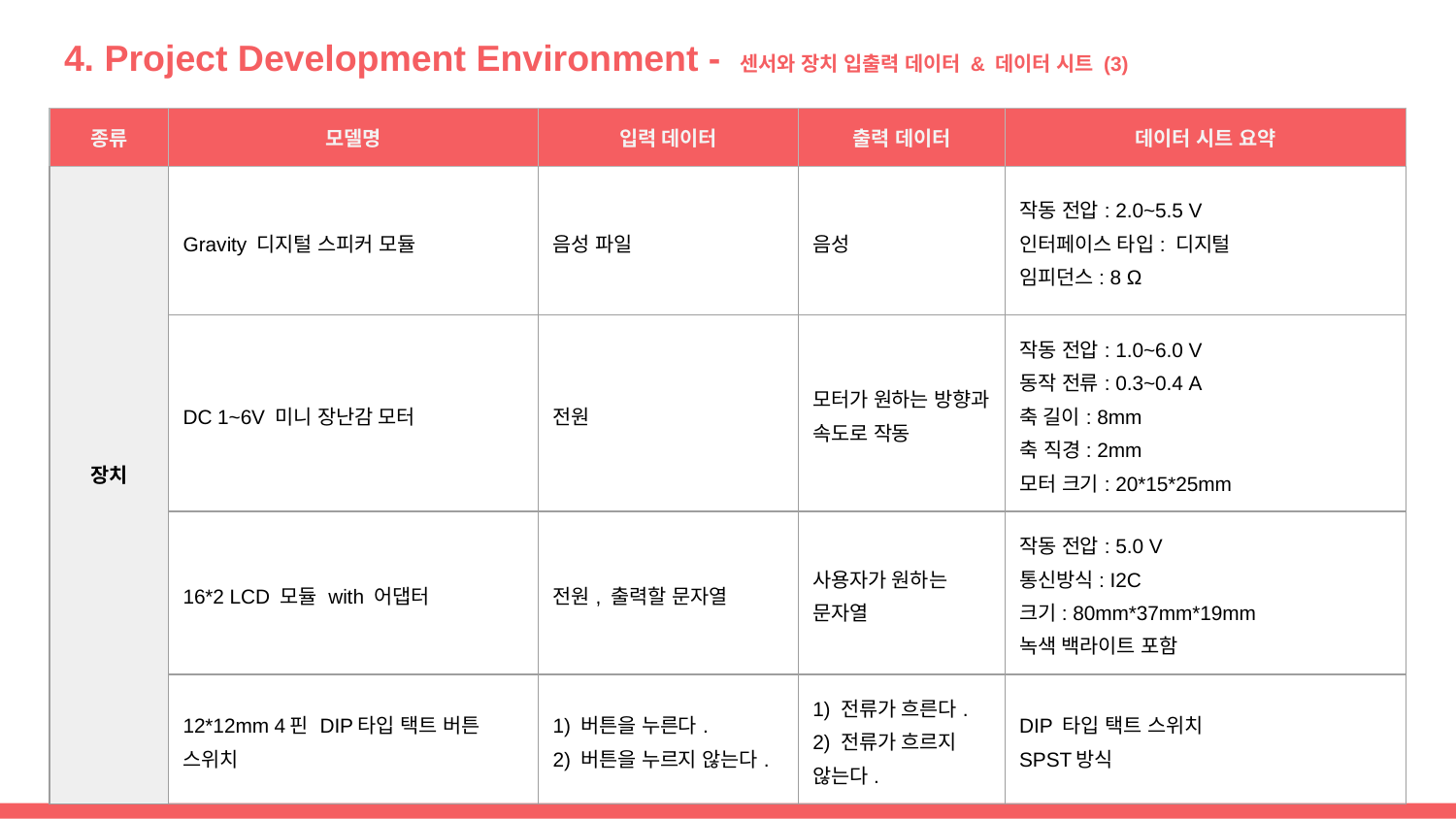

# 4. Project Development Environment - 센서와 장치 입출력 데이터 & 데이터 시트 (3)
| 종류 | 모델명 | 입력 데이터 | 출력 데이터 | 데이터 시트 요약 |
| --- | --- | --- | --- | --- |
| 장치 | Gravity 디지털 스피커 모듈 | 음성 파일 | 음성 | 작동 전압: 2.0~5.5 V 인터페이스 타입: 디지털 임피던스: 8 Ω |
|  | DC 1~6V 미니 장난감 모터 | 전원 | 모터가 원하는 방향과 속도로 작동 | 작동 전압: 1.0~6.0 V 동작 전류: 0.3~0.4 A 축 길이: 8mm 축 직경: 2mm 모터 크기: 20\*15\*25mm |
|  | 16\*2 LCD 모듈 with 어댑터 | 전원, 출력할 문자열 | 사용자가 원하는 문자열 | 작동 전압: 5.0 V 통신방식: I2C 크기: 80mm\*37mm\*19mm 녹색 백라이트 포함 |
|  | 12\*12mm 4핀 DIP타입 택트 버튼 스위치 | 1) 버튼을 누른다. 2) 버튼을 누르지 않는다. | 1) 전류가 흐른다. 2) 전류가 흐르지 않는다. | DIP 타입 택트 스위치 SPST방식 |